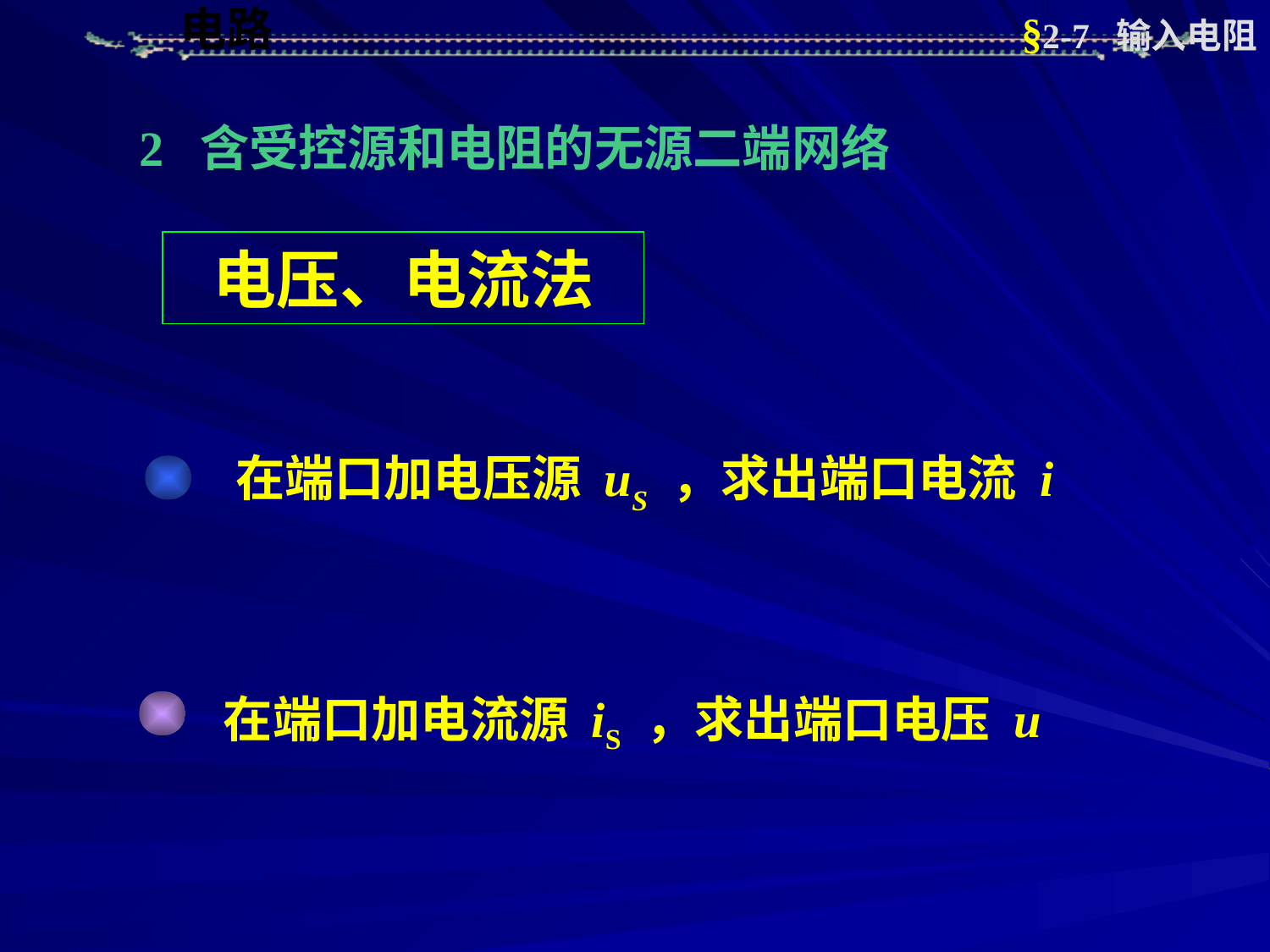

§2-7  输入电阻
2  含受控源和电阻的无源二端网络
电压、电流法
 在端口加电压源 uS ，求出端口电流 i

 在端口加电流源 iS ，求出端口电压 u